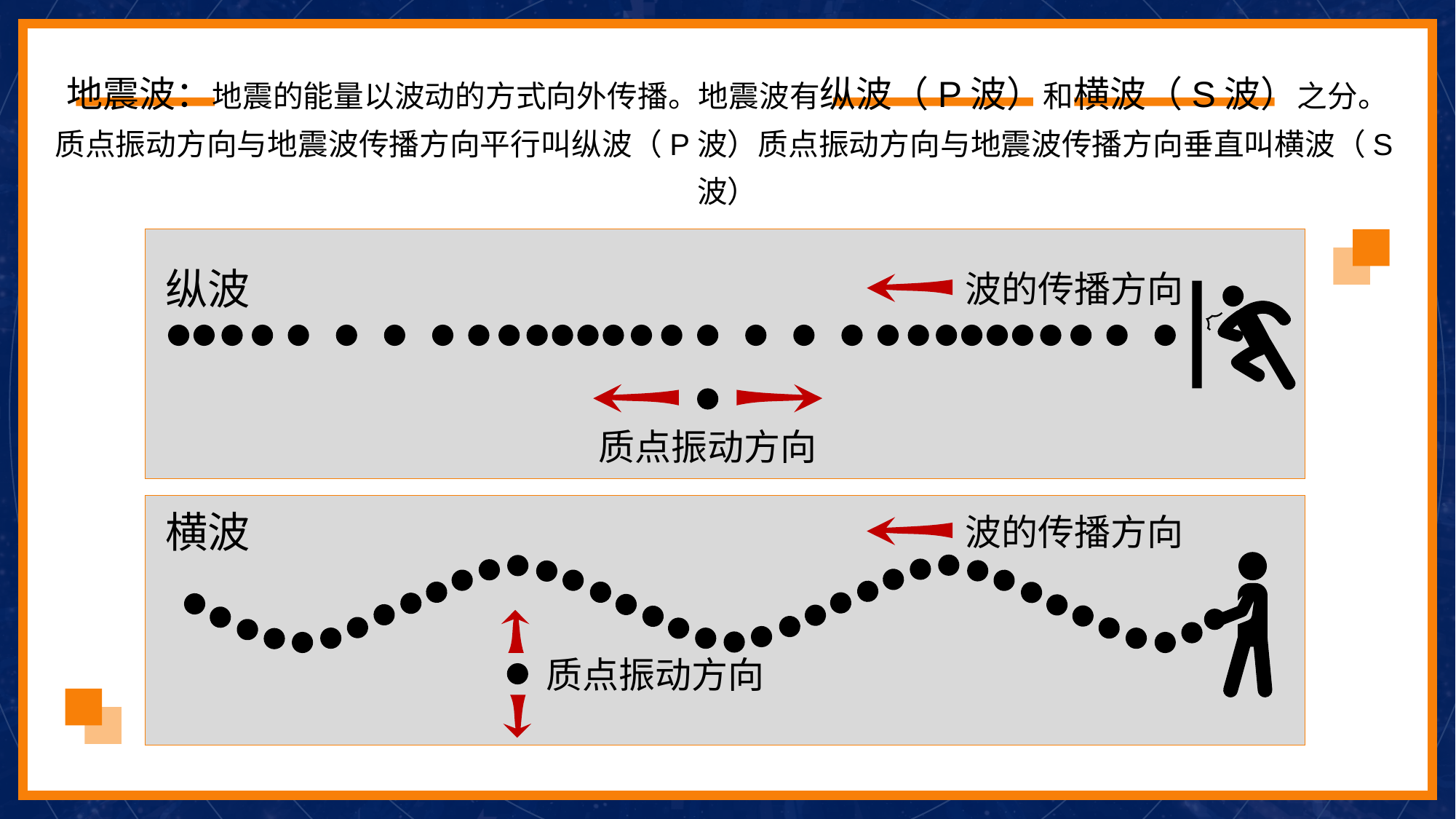

地震波：地震的能量以波动的方式向外传播。地震波有纵波（P波）和横波（S波）之分。
质点振动方向与地震波传播方向平行叫纵波（P波）质点振动方向与地震波传播方向垂直叫横波（S波）

纵波
波的传播方向

质点振动方向

横波
波的传播方向

质点振动方向